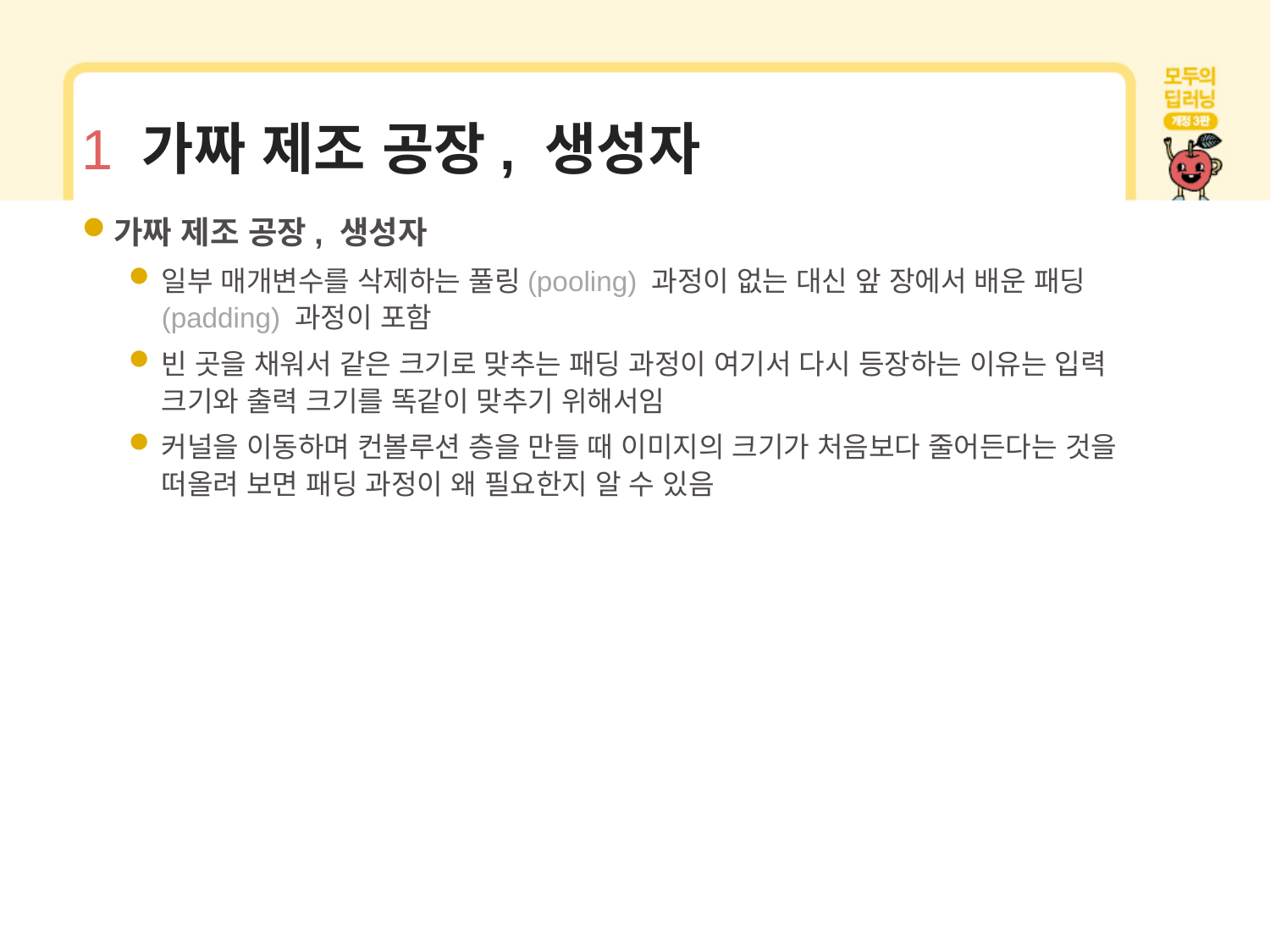

# 1 가짜 제조 공장, 생성자
가짜 제조 공장, 생성자
일부 매개변수를 삭제하는 풀링(pooling) 과정이 없는 대신 앞 장에서 배운 패딩(padding) 과정이 포함
빈 곳을 채워서 같은 크기로 맞추는 패딩 과정이 여기서 다시 등장하는 이유는 입력 크기와 출력 크기를 똑같이 맞추기 위해서임
커널을 이동하며 컨볼루션 층을 만들 때 이미지의 크기가 처음보다 줄어든다는 것을 떠올려 보면 패딩 과정이 왜 필요한지 알 수 있음